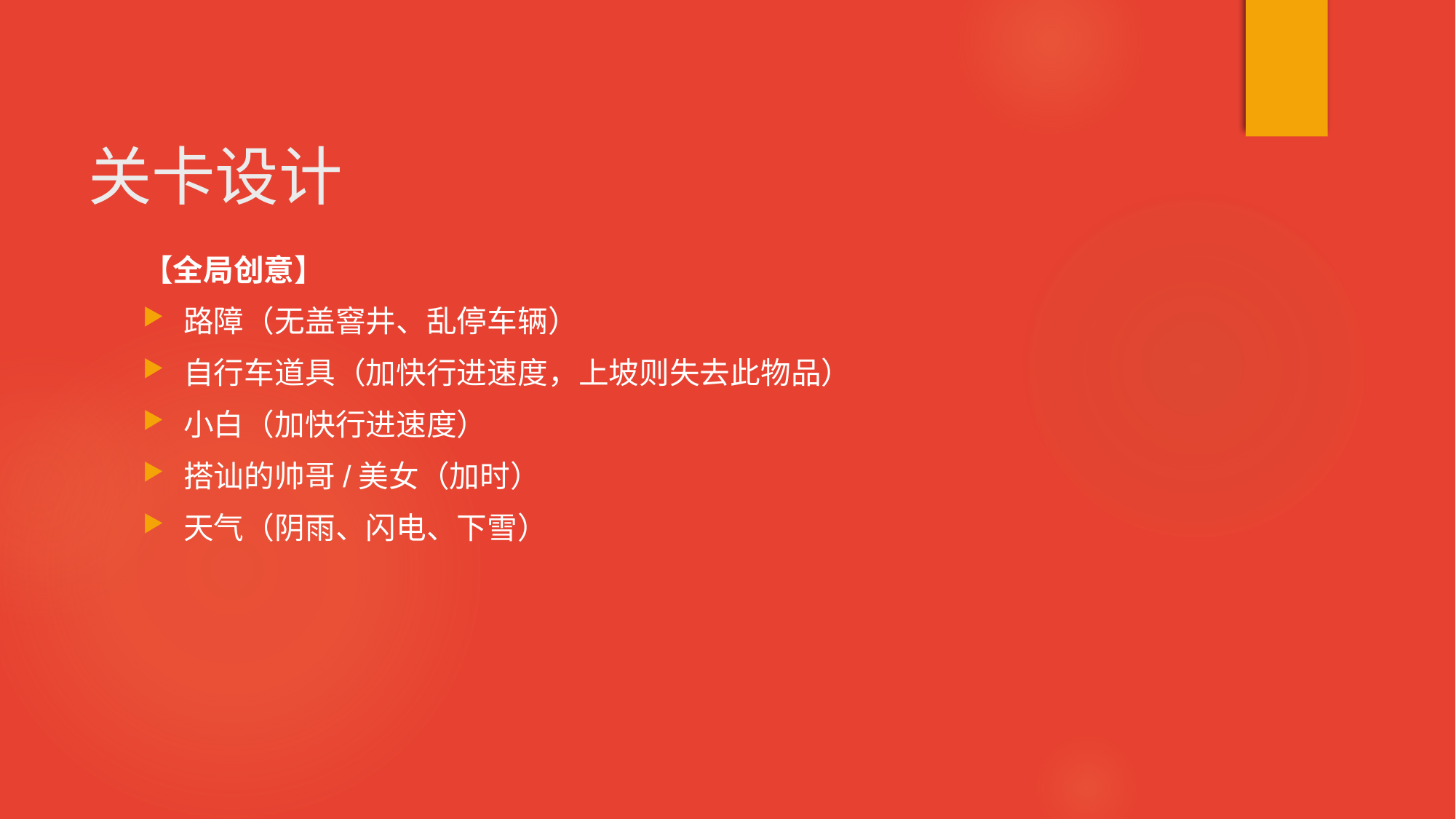

# 关卡设计
【全局创意】
路障（无盖窨井、乱停车辆）
自行车道具（加快行进速度，上坡则失去此物品）
小白（加快行进速度）
搭讪的帅哥/美女（加时）
天气（阴雨、闪电、下雪）